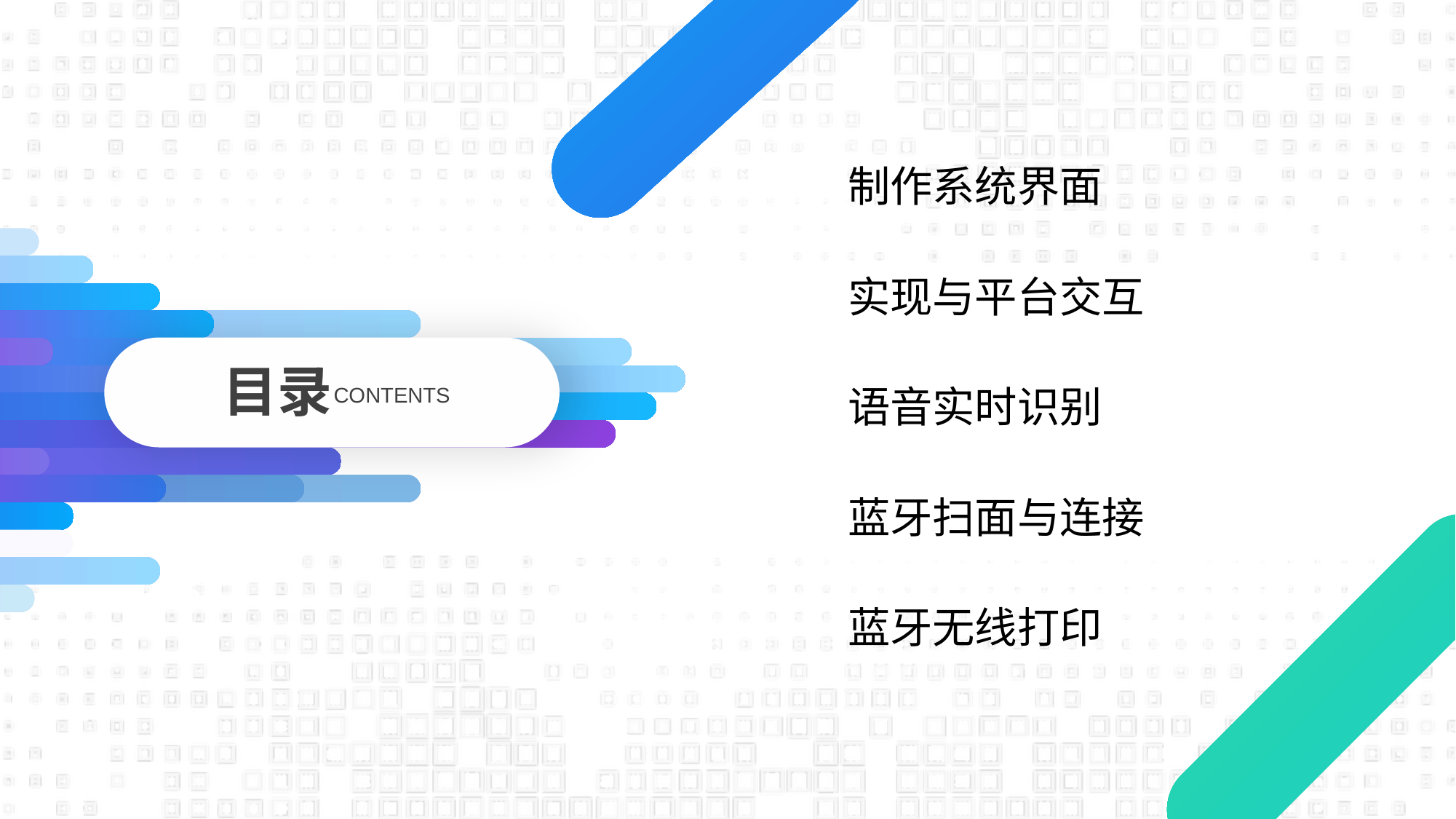

制作系统界面

实现与平台交互

语音实时识别

蓝牙扫面与连接

蓝牙无线打印